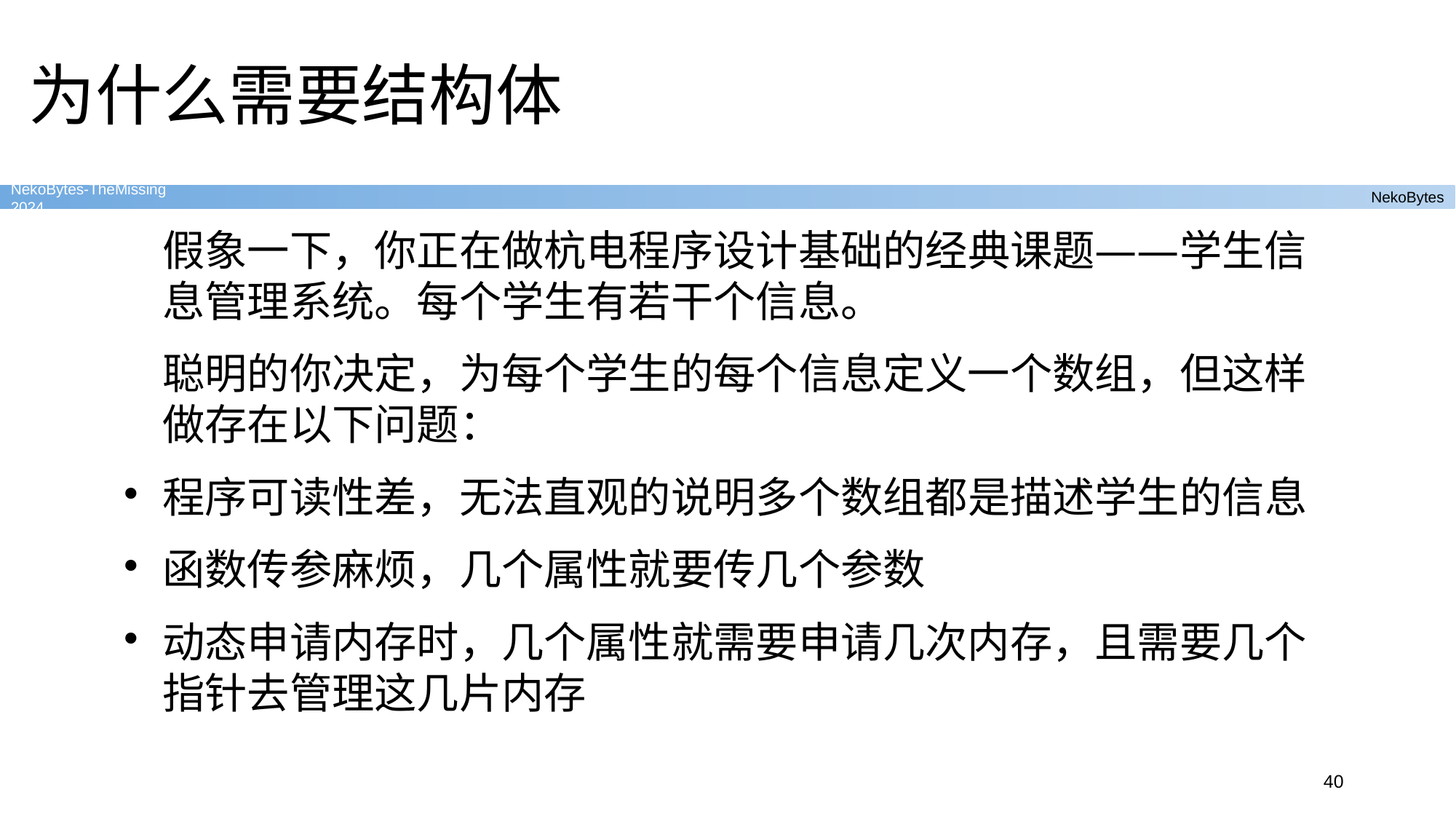

# 为什么需要结构体
假象一下，你正在做杭电程序设计基础的经典课题——学生信息管理系统。每个学生有若干个信息。
聪明的你决定，为每个学生的每个信息定义一个数组，但这样做存在以下问题：
程序可读性差，无法直观的说明多个数组都是描述学生的信息
函数传参麻烦，几个属性就要传几个参数
动态申请内存时，几个属性就需要申请几次内存，且需要几个指针去管理这几片内存
40